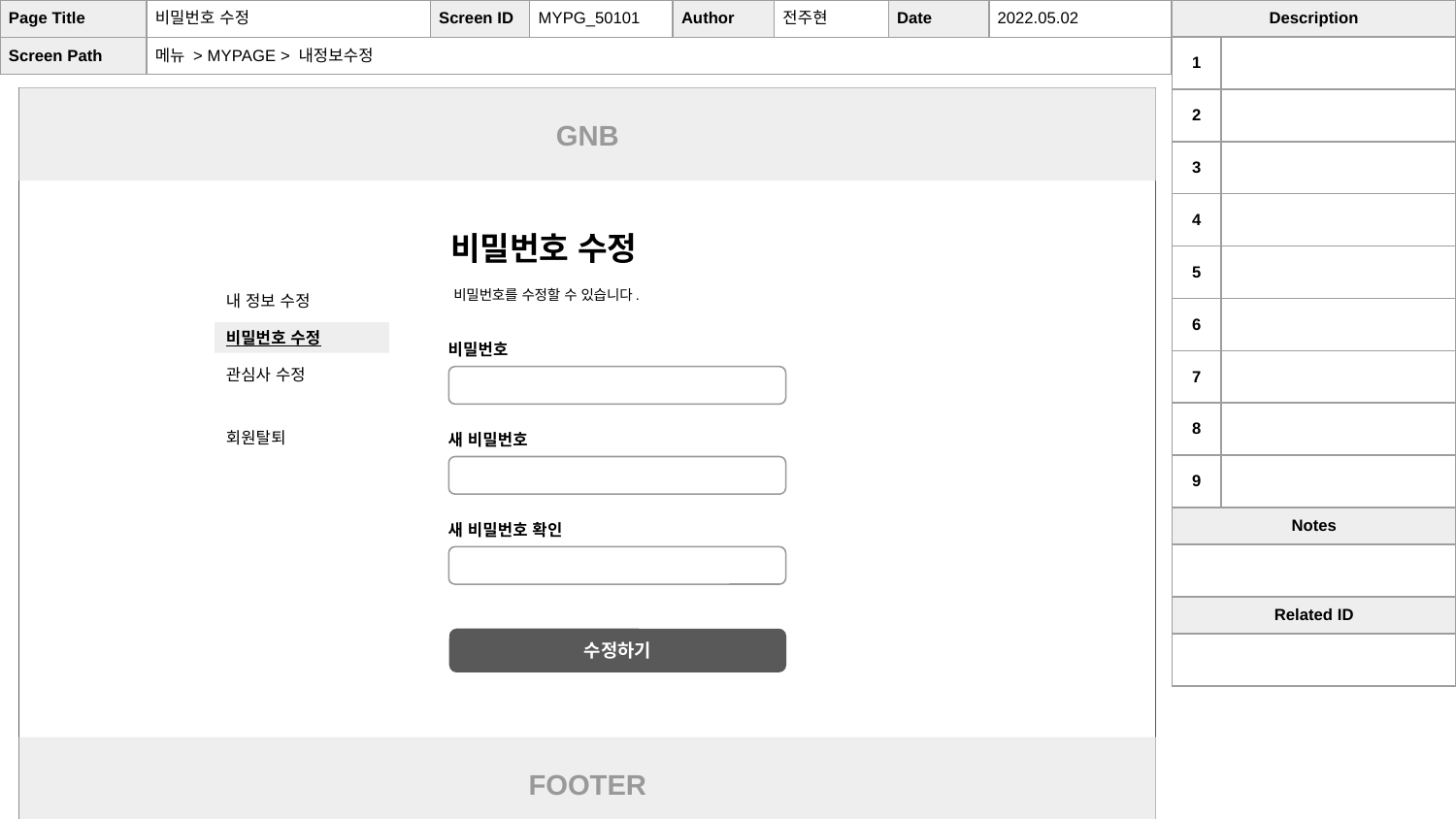

| Page Title | 비밀번호 수정 | Screen ID | MYPG\_50101 | Author | 전주현 | Date | 2022.05.02 |
| --- | --- | --- | --- | --- | --- | --- | --- |
| Screen Path | 메뉴 > MYPAGE > 내정보수정 |  |  |  |  |  |  |
| Description |  |
| --- | --- |
| 1 |  |
| 2 |  |
| 3 |  |
| 4 |  |
| 5 |  |
| 6 |  |
| 7 |  |
| 8 |  |
| 9 |  |
| Notes |  |
|  |  |
| Related ID |  |
|  |  |

GNB
비밀번호 수정
비밀번호를 수정할 수 있습니다.
내 정보 수정
비밀번호 수정
비밀번호

관심사 수정
회원탈퇴
새 비밀번호

새 비밀번호 확인

수정하기
FOOTER